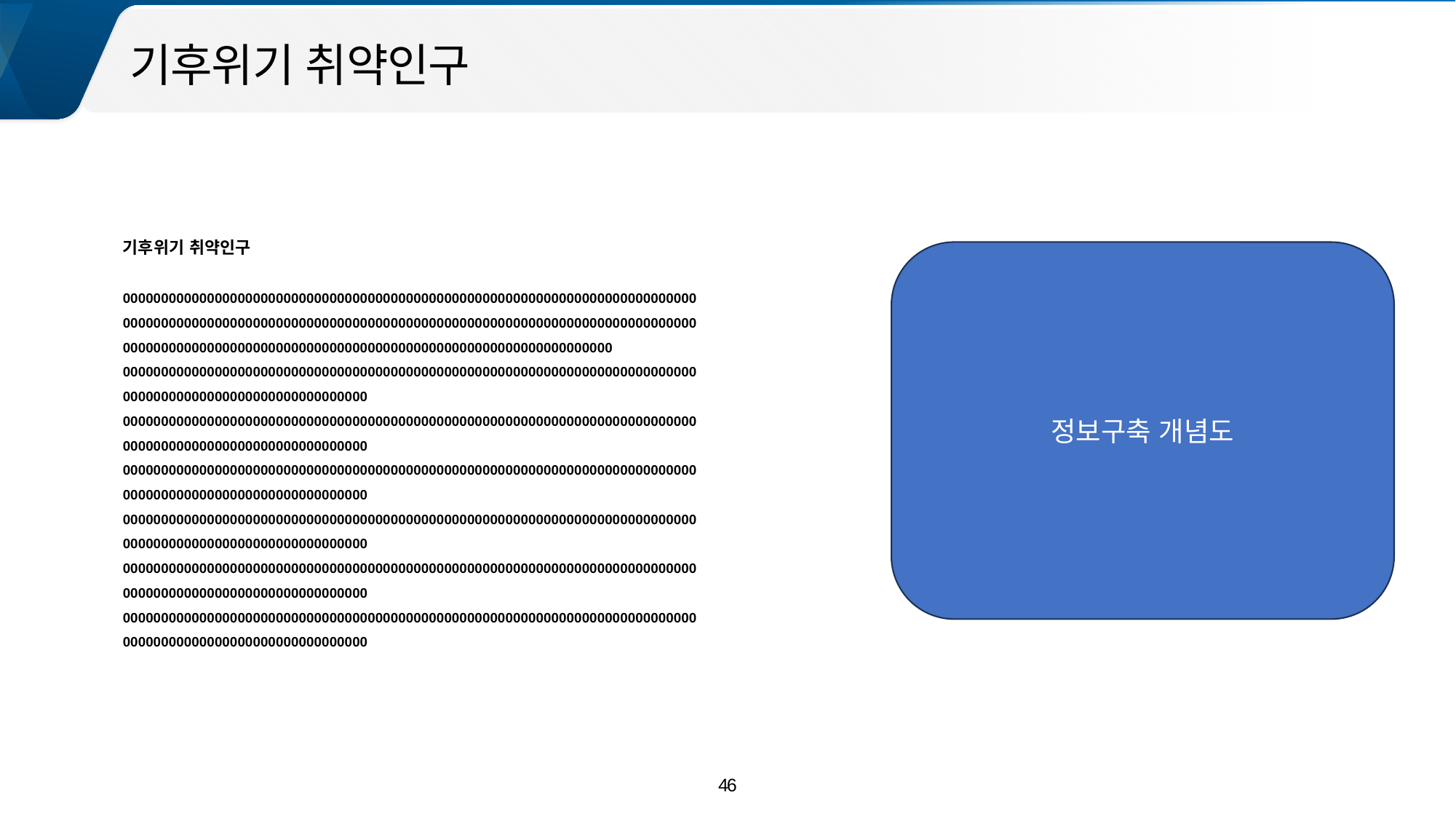

기후위기 취약인구
기후위기 취약인구

0000000000000000000000000000000000000000000000000000000000000000000000000000000000000000000000000000000000000000000000000000000000000000000000000000000000000000000000000000000000000000000000000000000000000000000000
00000000000000000000000000000000000000000000000000000000000000000000000000000000000000000000000000000000000
00000000000000000000000000000000000000000000000000000000000000000000000000000000000000000000000000000000000
00000000000000000000000000000000000000000000000000000000000000000000000000000000000000000000000000000000000
00000000000000000000000000000000000000000000000000000000000000000000000000000000000000000000000000000000000
00000000000000000000000000000000000000000000000000000000000000000000000000000000000000000000000000000000000
00000000000000000000000000000000000000000000000000000000000000000000000000000000000000000000000000000000000

정보구축 개념도